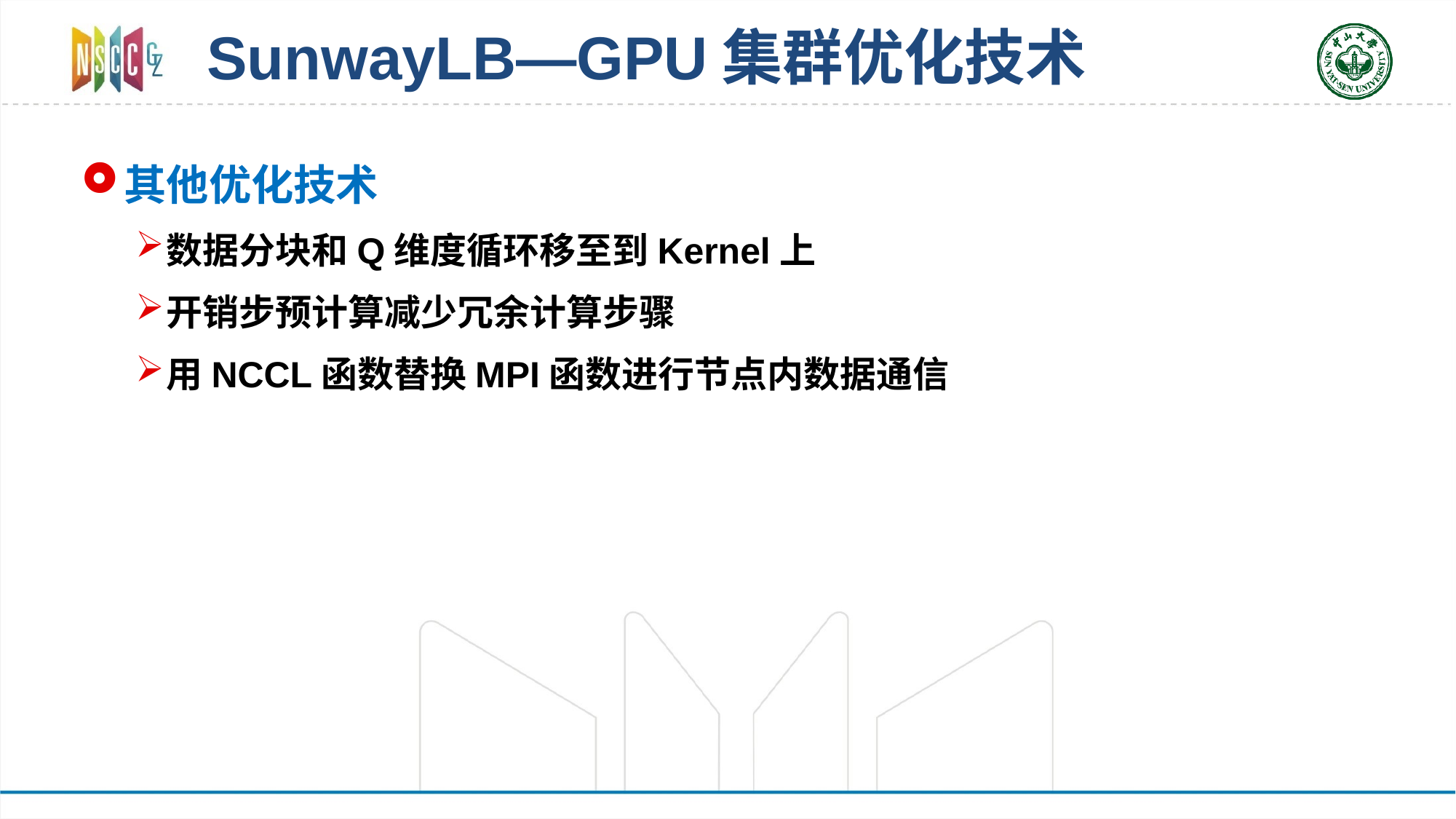

# SunwayLB—GPU集群优化技术
其他优化技术
数据分块和Q维度循环移至到Kernel上
开销步预计算减少冗余计算步骤
用NCCL函数替换MPI函数进行节点内数据通信